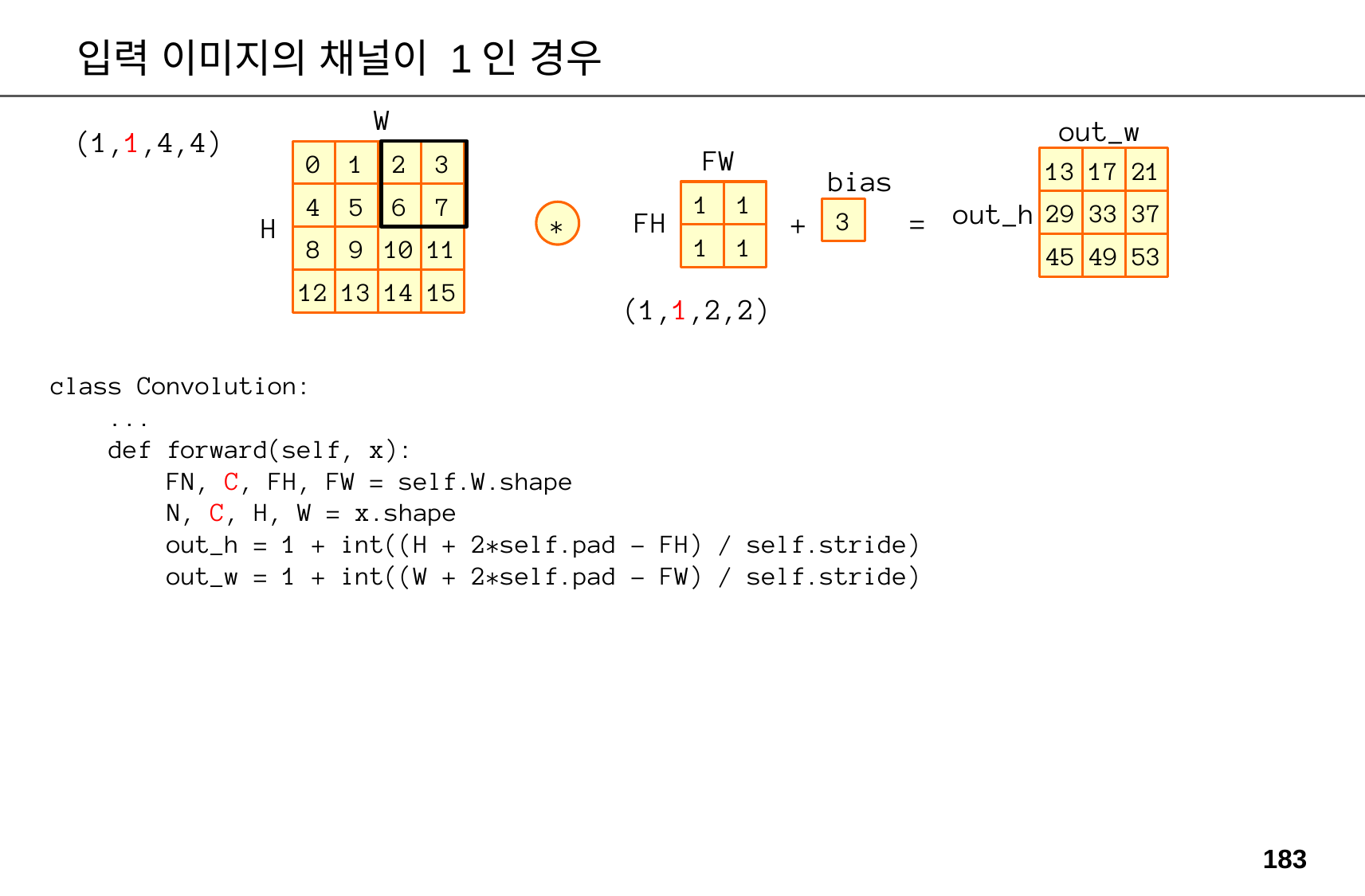

입력 이미지의 채널이 1인 경우
W
out_w
(1,1,4,4)
FW
0
1
2

3
13
17
21
bias
1
1
4
5
6
7
out_h
29
33
37
=
FH
+
3
*
H
1
1
8
9
10
11
45
49
53
12
13
14
15
(1,1,2,2)
class Convolution:
    ...
    def forward(self, x):
        FN, C, FH, FW = self.W.shape
        N, C, H, W = x.shape
        out_h = 1 + int((H + 2*self.pad - FH) / self.stride)
        out_w = 1 + int((W + 2*self.pad - FW) / self.stride)